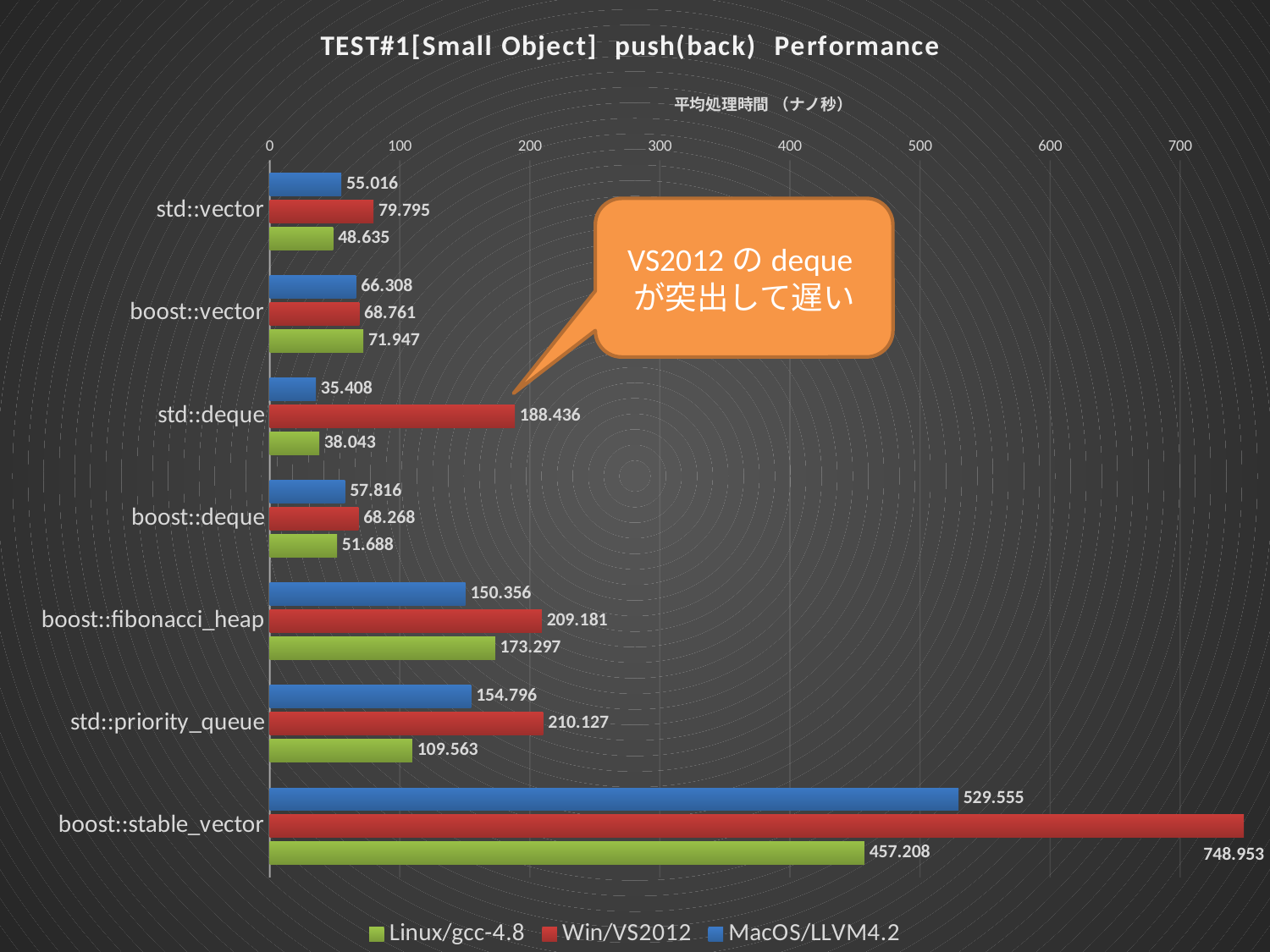

### Chart: TEST#1[Small Object]  push(back)  Performance

| Category | MacOS/LLVM4.2 | Win/VS2012 | Linux/gcc-4.8 |
|---|---|---|---|
| std::vector | 55.016000000000005 | 79.795 | 48.635000000000005 |
| boost::vector | 66.30799999999999 | 68.761 | 71.94700000000002 |
| std::deque | 35.408 | 188.436 | 38.043000000000006 |
| boost::deque | 57.815999999999995 | 68.268 | 51.688 |
| boost::fibonacci_heap | 150.35600000000002 | 209.181 | 173.297 |
| std::priority_queue | 154.796 | 210.127 | 109.563 |
| boost::stable_vector | 529.5549999999998 | 748.9529999999999 | 457.208 |
VS2012のdequeが突出して遅い